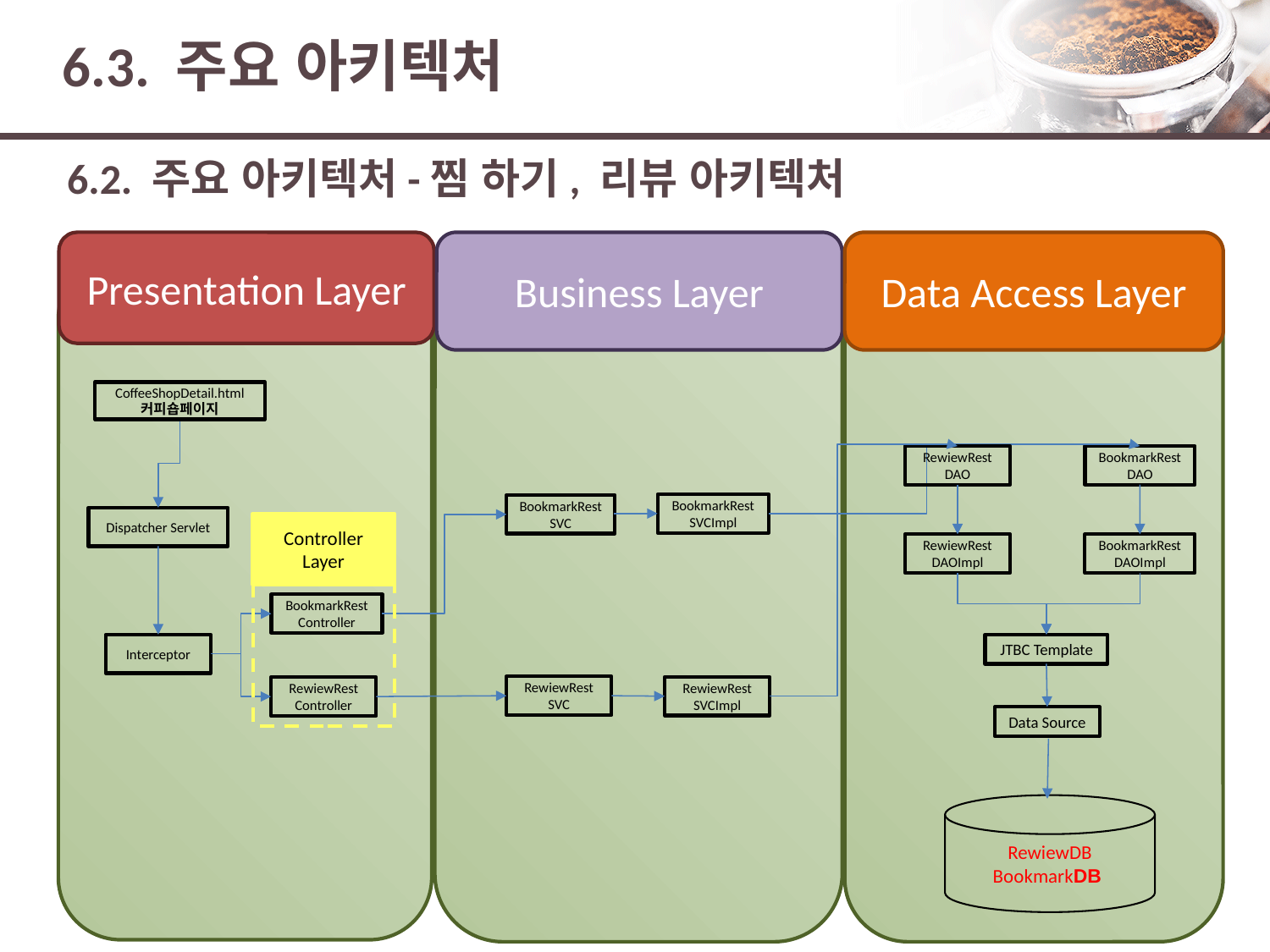

# 6.3. 주요 아키텍처
6.2. 주요 아키텍처-찜 하기, 리뷰 아키텍처
Presentation Layer
Business Layer
Data Access Layer

CoffeeShopDetail.html
커피숍페이지
RewiewRest DAO
BookmarkRest DAO
BookmarkRest SVCImpl
BookmarkRest SVC
Dispatcher Servlet
Controller Layer
RewiewRest DAOImpl
BookmarkRest DAOImpl

BookmarkRest Controller
JTBC Template
Interceptor
RewiewRest SVC
RewiewRest SVCImpl
RewiewRest Controller
Data Source
RewiewDB
BookmarkDB